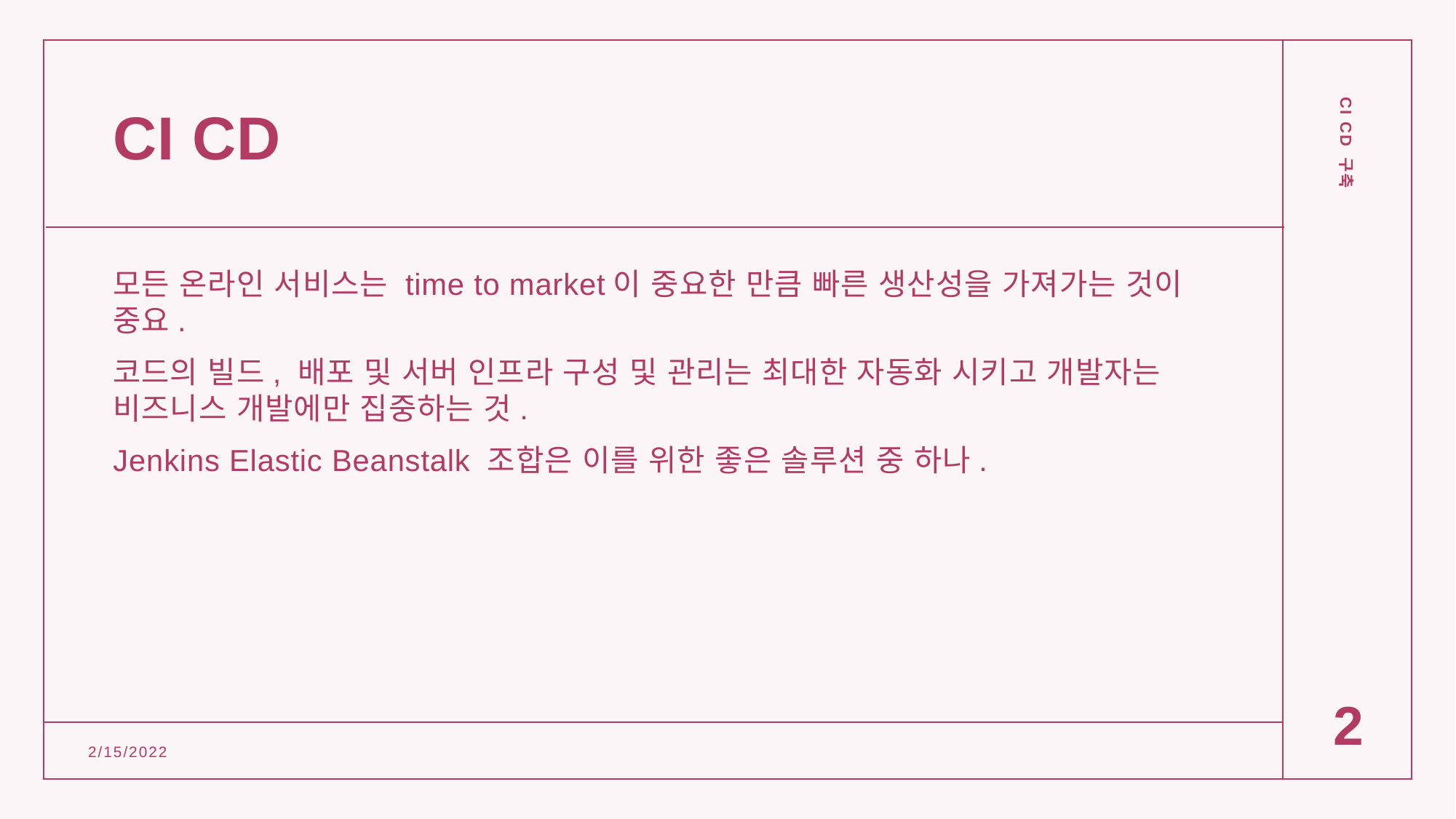

# CI CD
모든 온라인 서비스는 time to market이 중요한 만큼 빠른 생산성을 가져가는 것이 중요.
코드의 빌드, 배포 및 서버 인프라 구성 및 관리는 최대한 자동화 시키고 개발자는 비즈니스 개발에만 집중하는 것.
Jenkins Elastic Beanstalk 조합은 이를 위한 좋은 솔루션 중 하나.
CI CD 구축
2
2/15/2022